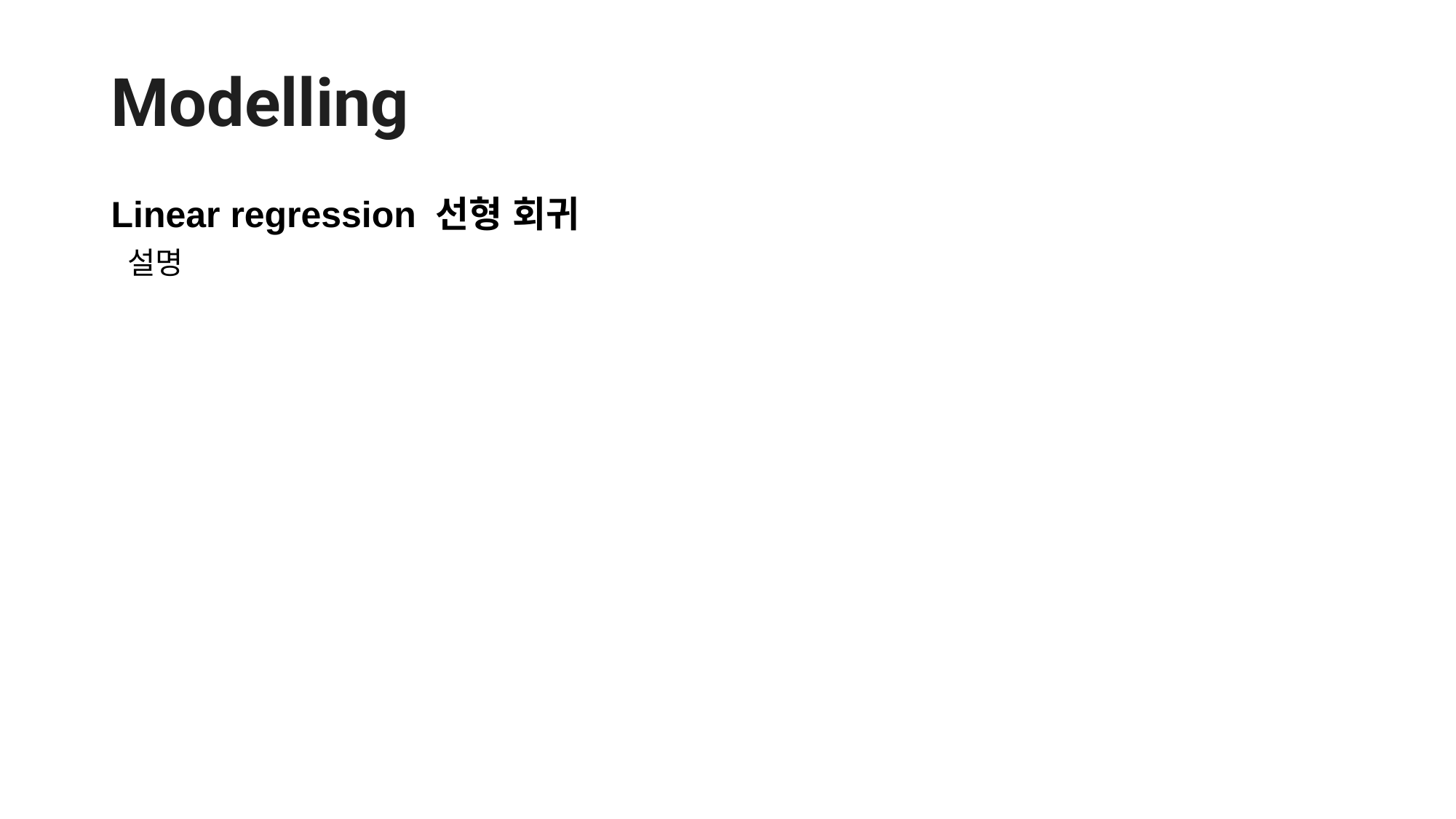

# Modelling
Linear regression 선형 회귀
설명